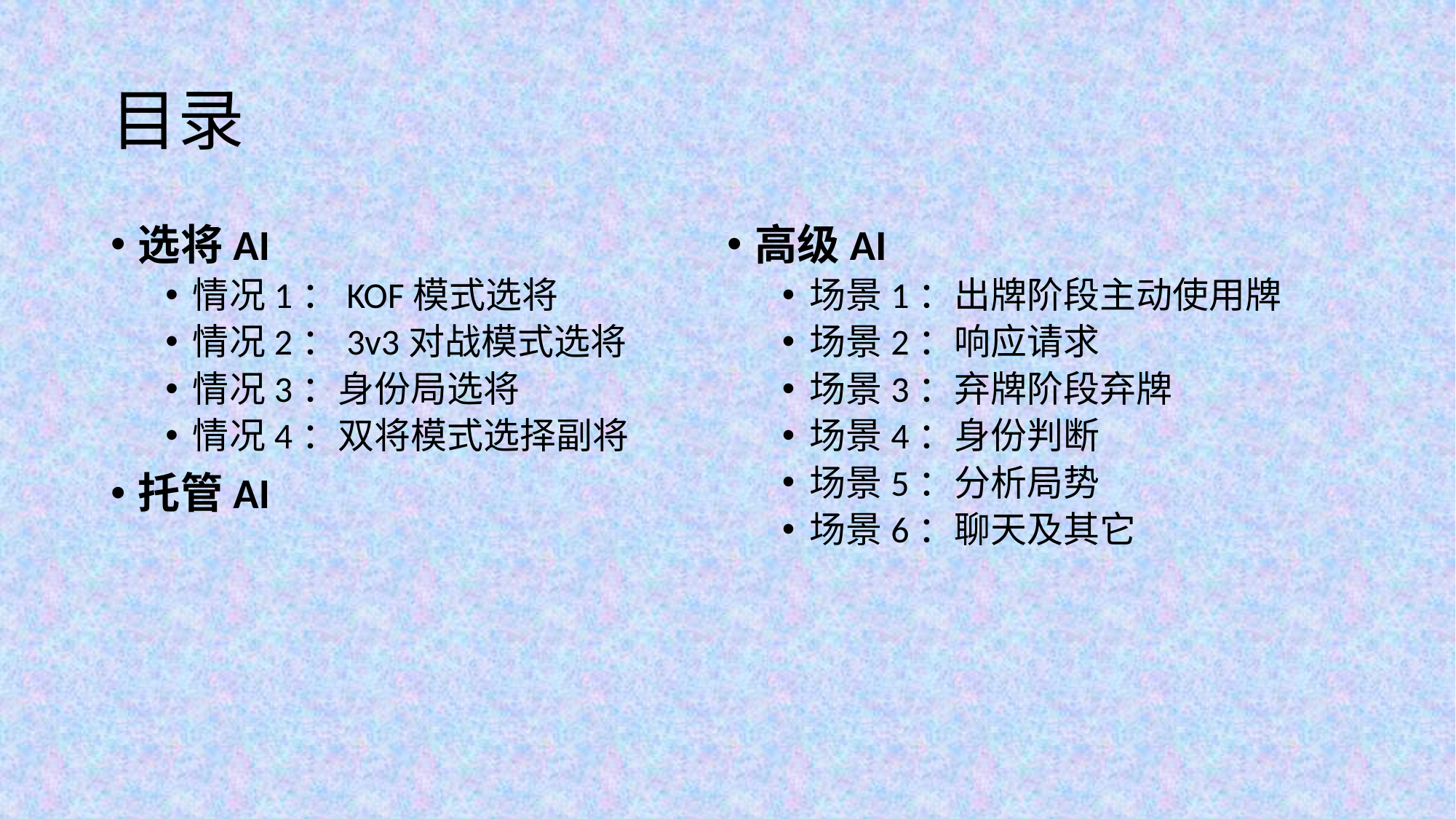

# 目录
选将AI
情况1：KOF模式选将
情况2：3v3对战模式选将
情况3：身份局选将
情况4：双将模式选择副将
托管AI
高级AI
场景1：出牌阶段主动使用牌
场景2：响应请求
场景3：弃牌阶段弃牌
场景4：身份判断
场景5：分析局势
场景6：聊天及其它